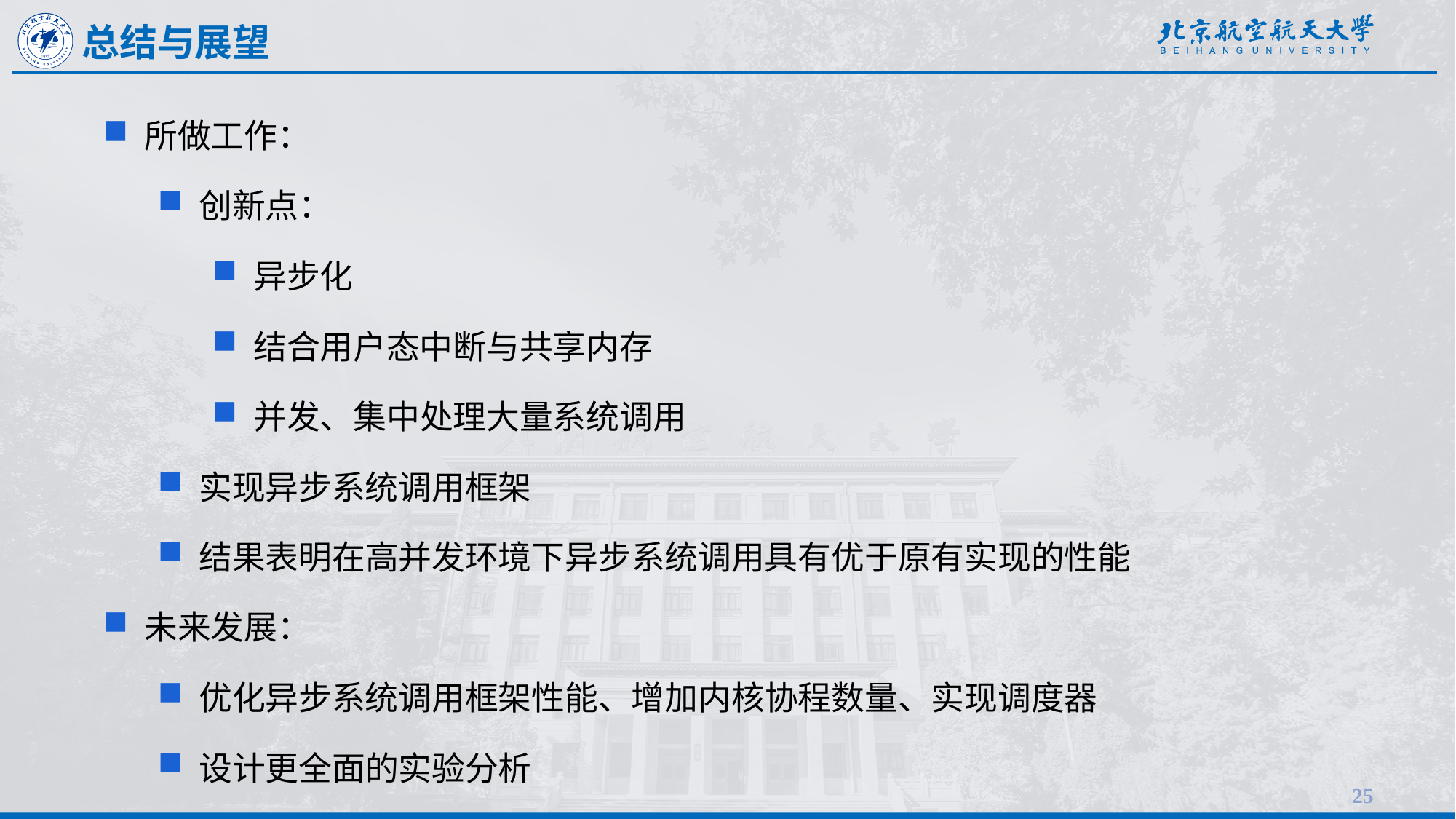

总结与展望
所做工作：
创新点：
异步化
结合用户态中断与共享内存
并发、集中处理大量系统调用
实现异步系统调用框架
结果表明在高并发环境下异步系统调用具有优于原有实现的性能
未来发展：
优化异步系统调用框架性能、增加内核协程数量、实现调度器
设计更全面的实验分析
25